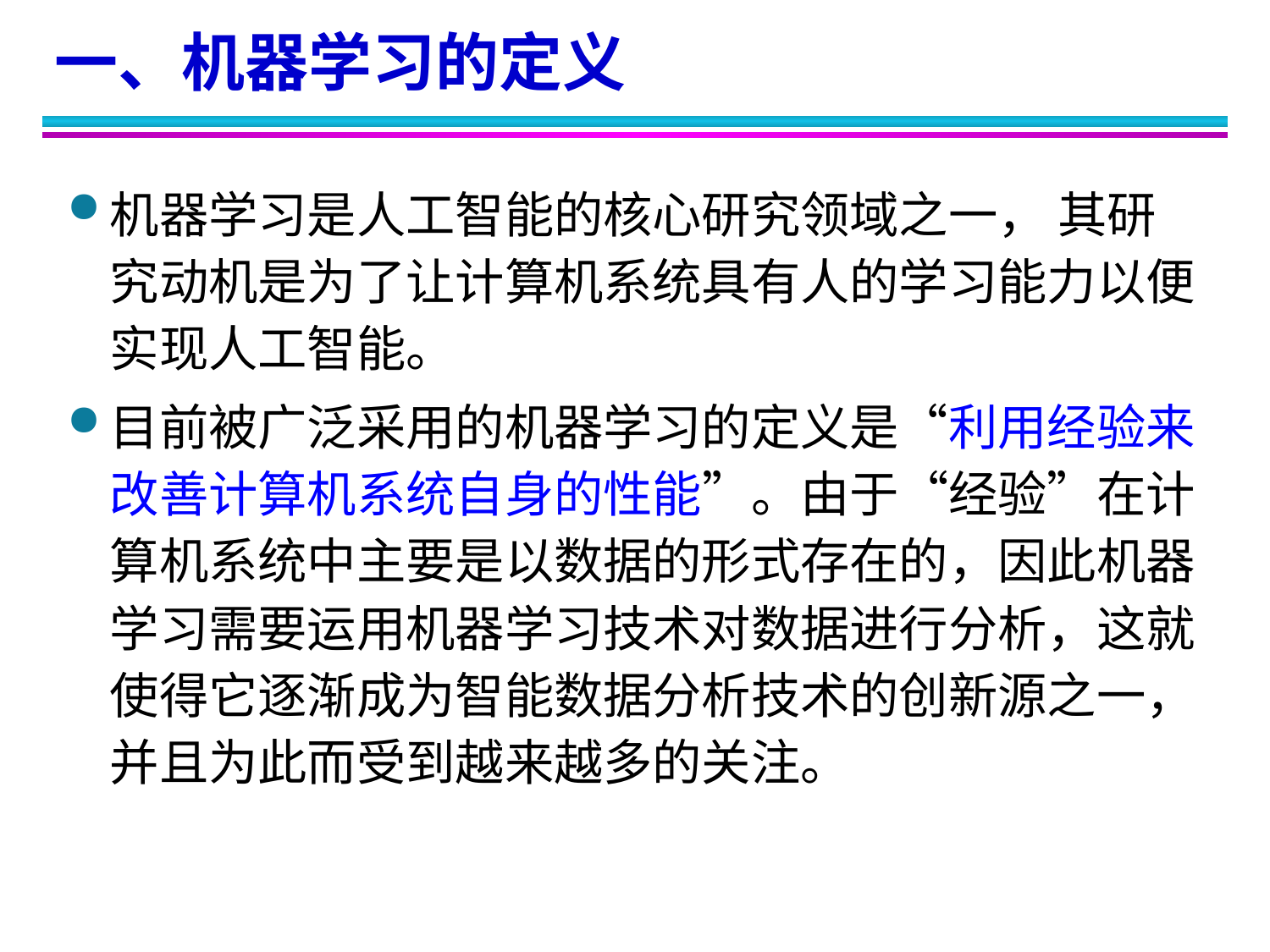

一、机器学习的定义
机器学习是人工智能的核心研究领域之一， 其研究动机是为了让计算机系统具有人的学习能力以便实现人工智能。
目前被广泛采用的机器学习的定义是“利用经验来改善计算机系统自身的性能”。由于“经验”在计算机系统中主要是以数据的形式存在的，因此机器学习需要运用机器学习技术对数据进行分析，这就使得它逐渐成为智能数据分析技术的创新源之一，并且为此而受到越来越多的关注。